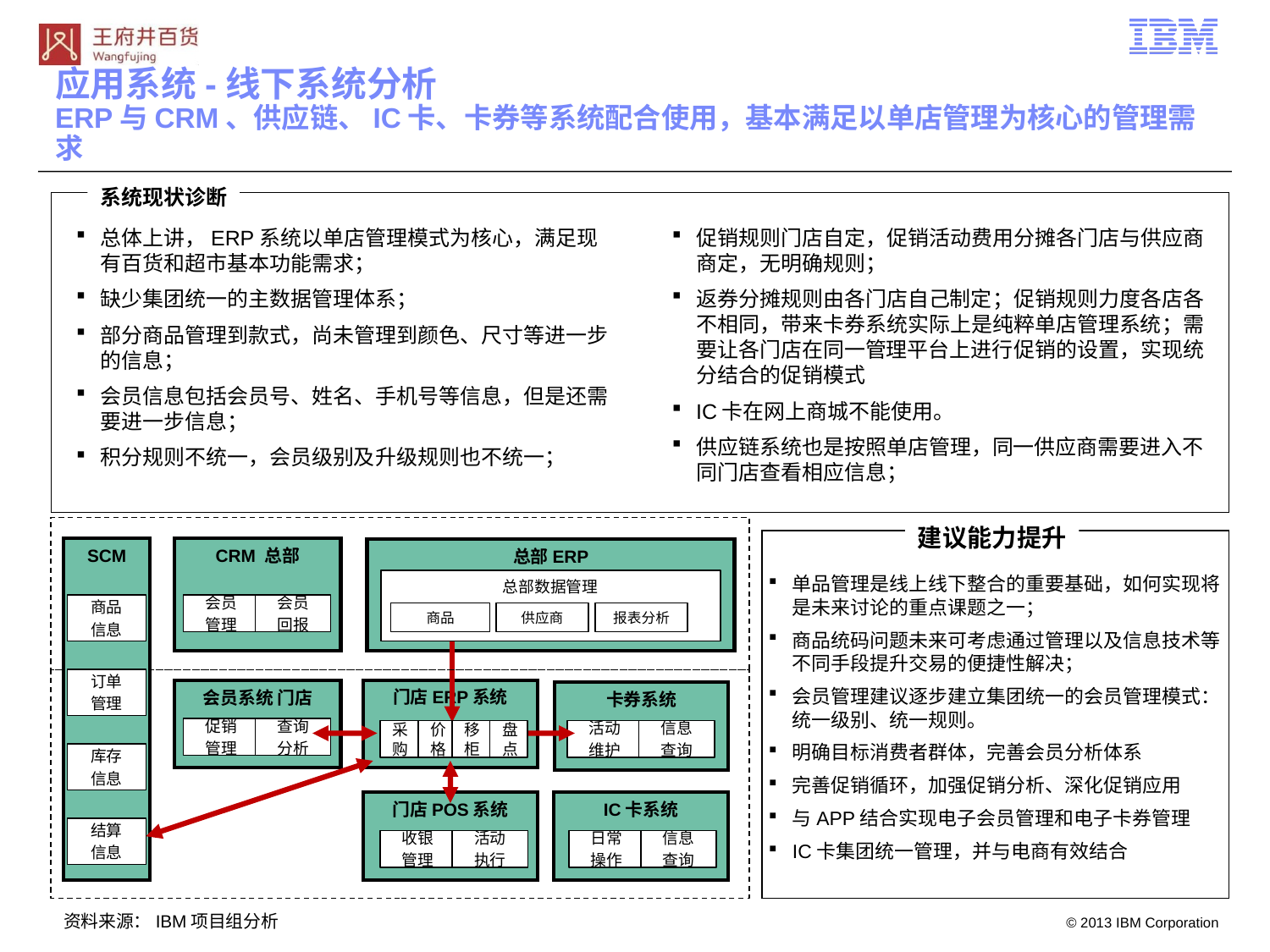

应用系统-线下系统分析
ERP与CRM、供应链、IC卡、卡券等系统配合使用，基本满足以单店管理为核心的管理需求
系统现状诊断

总体上讲，ERP系统以单店管理模式为核心，满足现有百货和超市基本功能需求；
缺少集团统一的主数据管理体系；
部分商品管理到款式，尚未管理到颜色、尺寸等进一步的信息；
会员信息包括会员号、姓名、手机号等信息，但是还需要进一步信息；
积分规则不统一，会员级别及升级规则也不统一；

促销规则门店自定，促销活动费用分摊各门店与供应商商定，无明确规则；
返券分摊规则由各门店自己制定；促销规则力度各店各不相同，带来卡券系统实际上是纯粹单店管理系统；需要让各门店在同一管理平台上进行促销的设置，实现统分结合的促销模式
IC卡在网上商城不能使用。
供应链系统也是按照单店管理，同一供应商需要进入不同门店查看相应信息；

建议能力提升

单品管理是线上线下整合的重要基础，如何实现将是未来讨论的重点课题之一；
商品统码问题未来可考虑通过管理以及信息技术等不同手段提升交易的便捷性解决；
会员管理建议逐步建立集团统一的会员管理模式：统一级别、统一规则。
明确目标消费者群体，完善会员分析体系
完善促销循环，加强促销分析、深化促销应用
与APP结合实现电子会员管理和电子卡券管理
IC卡集团统一管理，并与电商有效结合
SCM
CRM 总部
总部ERP
总部数据管理
商品
信息
会员
管理
会员
回报
商品
供应商
报表分析
订单
管理

门店ERP系统
会员系统 门店
卡券系统
促销
管理
查询
分析
采购
价格
移柜
盘点
活动
维护
信息
查询

库存
信息

IC卡系统
门店POS系统
结算
信息
收银
管理
活动
执行
日常
操作
信息
查询
资料来源：IBM项目组分析